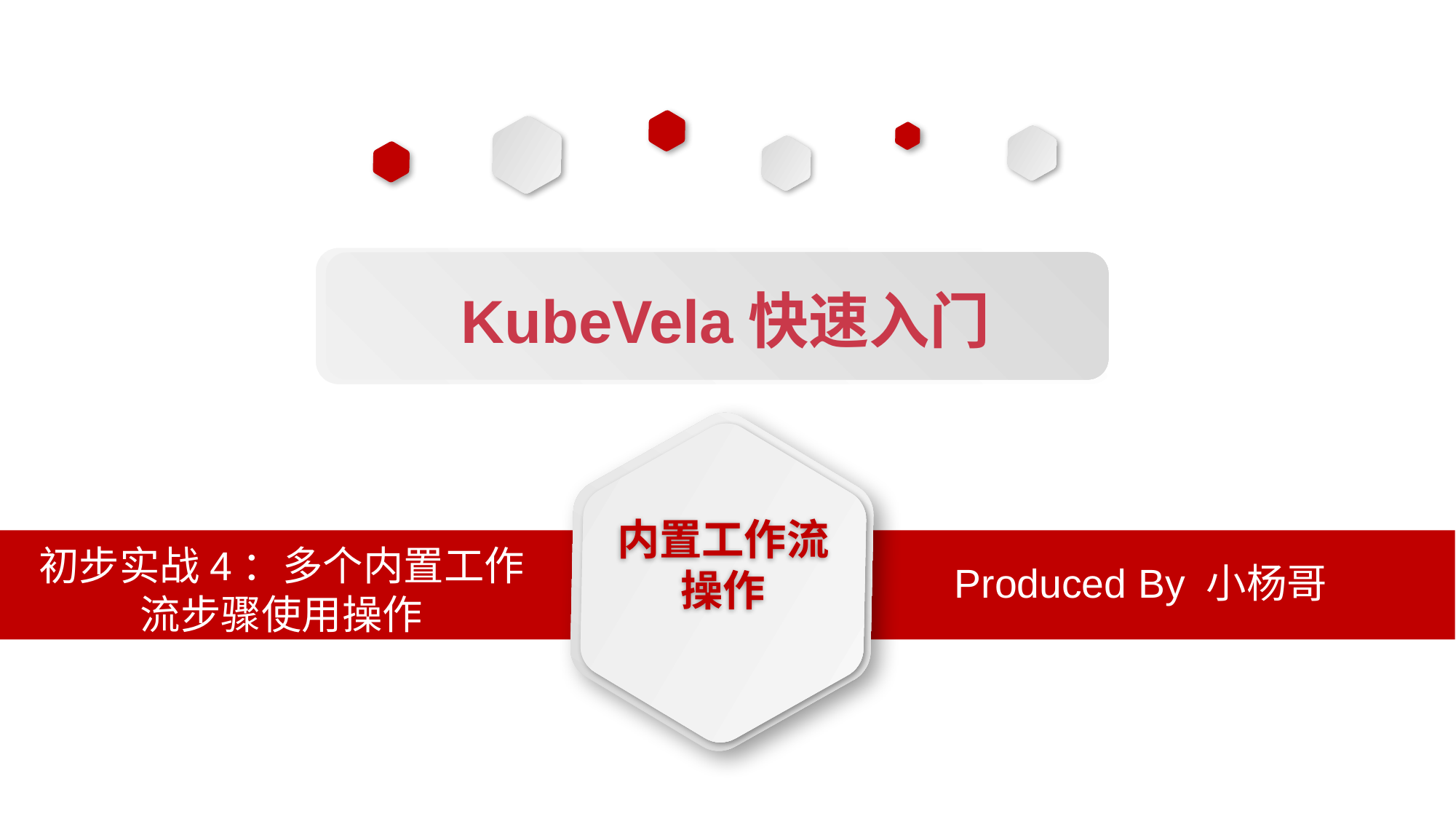

KubeVela快速入门

内置工作流
操作

初步实战4：多个内置工作流步骤使用操作
Produced By 小杨哥